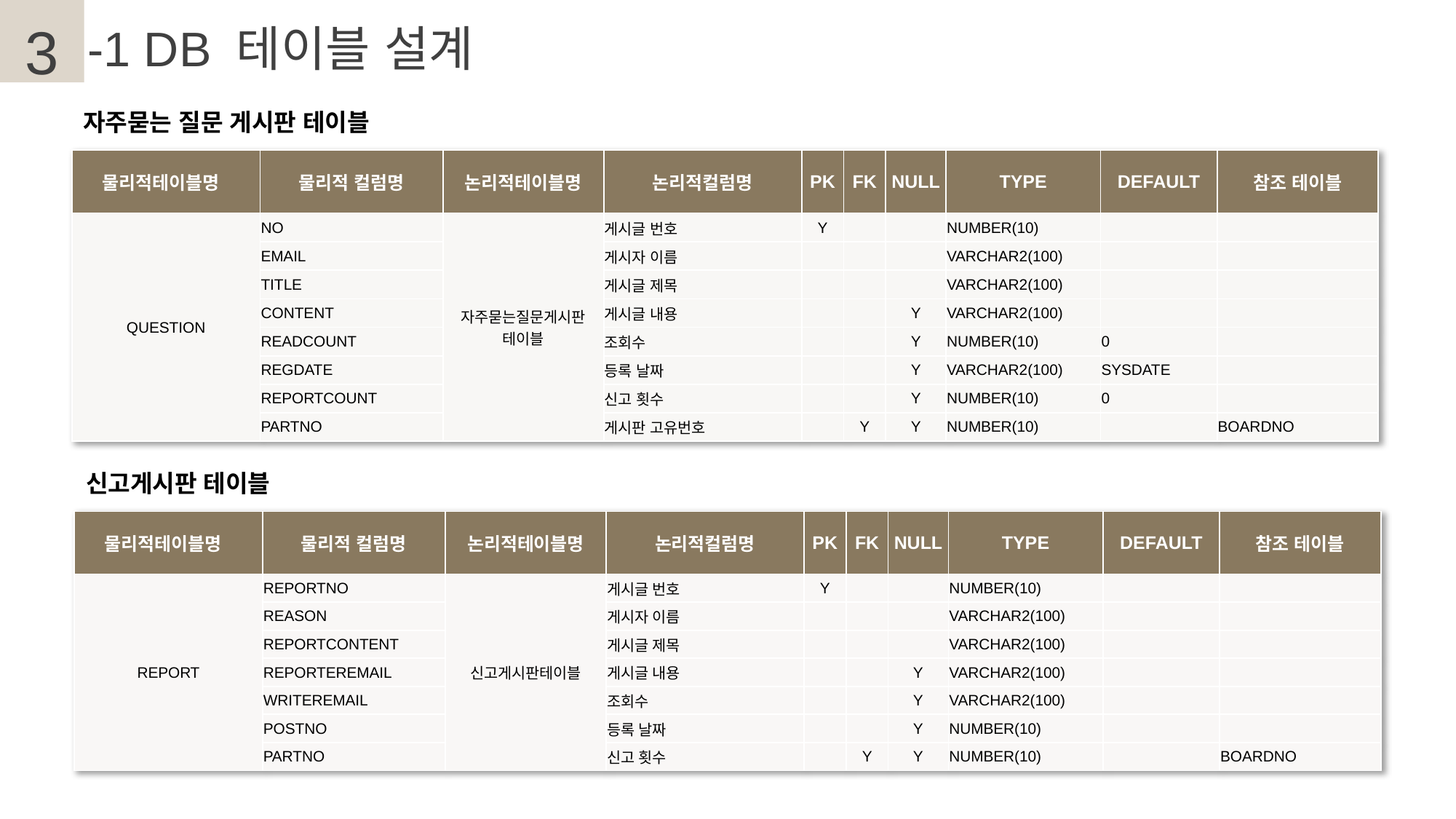

3
-1 DB 테이블 설계

자주묻는 질문 게시판 테이블
| 물리적테이블명 | 물리적 컬럼명 | 논리적테이블명 | 논리적컬럼명 | PK | FK | NULL | TYPE | DEFAULT | 참조 테이블 |
| --- | --- | --- | --- | --- | --- | --- | --- | --- | --- |
| QUESTION | NO | 자주묻는질문게시판 테이블 | 게시글 번호 | Y |  |  | NUMBER(10) |  |  |
|  | EMAIL |  | 게시자 이름 |  |  |  | VARCHAR2(100) |  |  |
|  | TITLE |  | 게시글 제목 |  |  |  | VARCHAR2(100) |  |  |
|  | CONTENT |  | 게시글 내용 |  |  | Y | VARCHAR2(100) |  |  |
|  | READCOUNT |  | 조회수 |  |  | Y | NUMBER(10) | 0 |  |
|  | REGDATE |  | 등록 날짜 |  |  | Y | VARCHAR2(100) | SYSDATE |  |
|  | REPORTCOUNT |  | 신고 횟수 |  |  | Y | NUMBER(10) | 0 |  |
|  | PARTNO |  | 게시판 고유번호 |  | Y | Y | NUMBER(10) |  | BOARDNO |
신고게시판 테이블
| 물리적테이블명 | 물리적 컬럼명 | 논리적테이블명 | 논리적컬럼명 | PK | FK | NULL | TYPE | DEFAULT | 참조 테이블 |
| --- | --- | --- | --- | --- | --- | --- | --- | --- | --- |
| REPORT | REPORTNO | 신고게시판테이블 | 게시글 번호 | Y |  |  | NUMBER(10) |  |  |
|  | REASON |  | 게시자 이름 |  |  |  | VARCHAR2(100) |  |  |
|  | REPORTCONTENT |  | 게시글 제목 |  |  |  | VARCHAR2(100) |  |  |
|  | REPORTEREMAIL |  | 게시글 내용 |  |  | Y | VARCHAR2(100) |  |  |
|  | WRITEREMAIL |  | 조회수 |  |  | Y | VARCHAR2(100) |  |  |
|  | POSTNO |  | 등록 날짜 |  |  | Y | NUMBER(10) |  |  |
|  | PARTNO |  | 신고 횟수 |  | Y | Y | NUMBER(10) |  | BOARDNO |